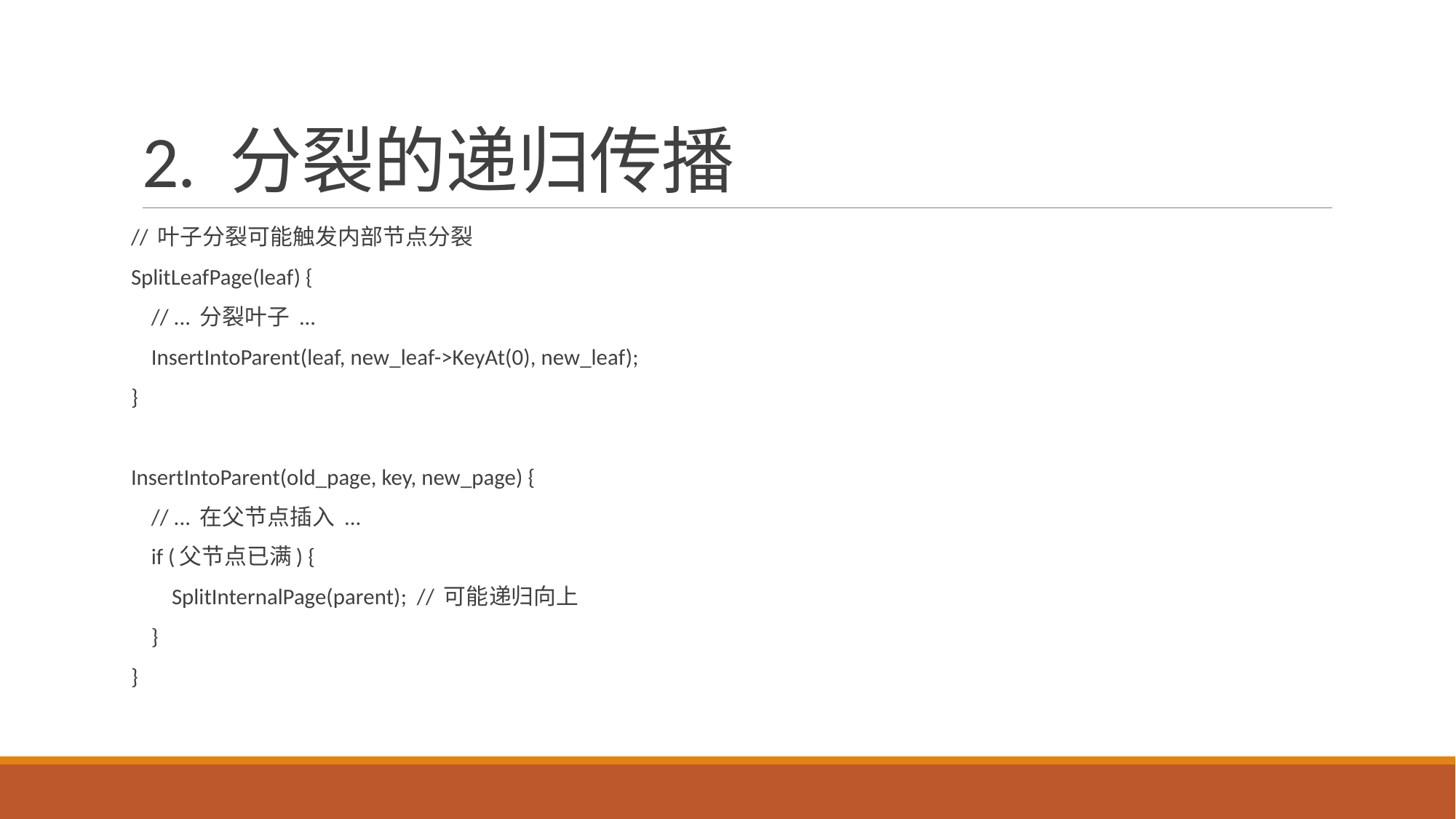

# 2. 分裂的递归传播
// 叶子分裂可能触发内部节点分裂
SplitLeafPage(leaf) {
    // ... 分裂叶子 ...
    InsertIntoParent(leaf, new_leaf->KeyAt(0), new_leaf);
}

InsertIntoParent(old_page, key, new_page) {
    // ... 在父节点插入 ...
    if (父节点已满) {
        SplitInternalPage(parent);  // 可能递归向上
    }
}